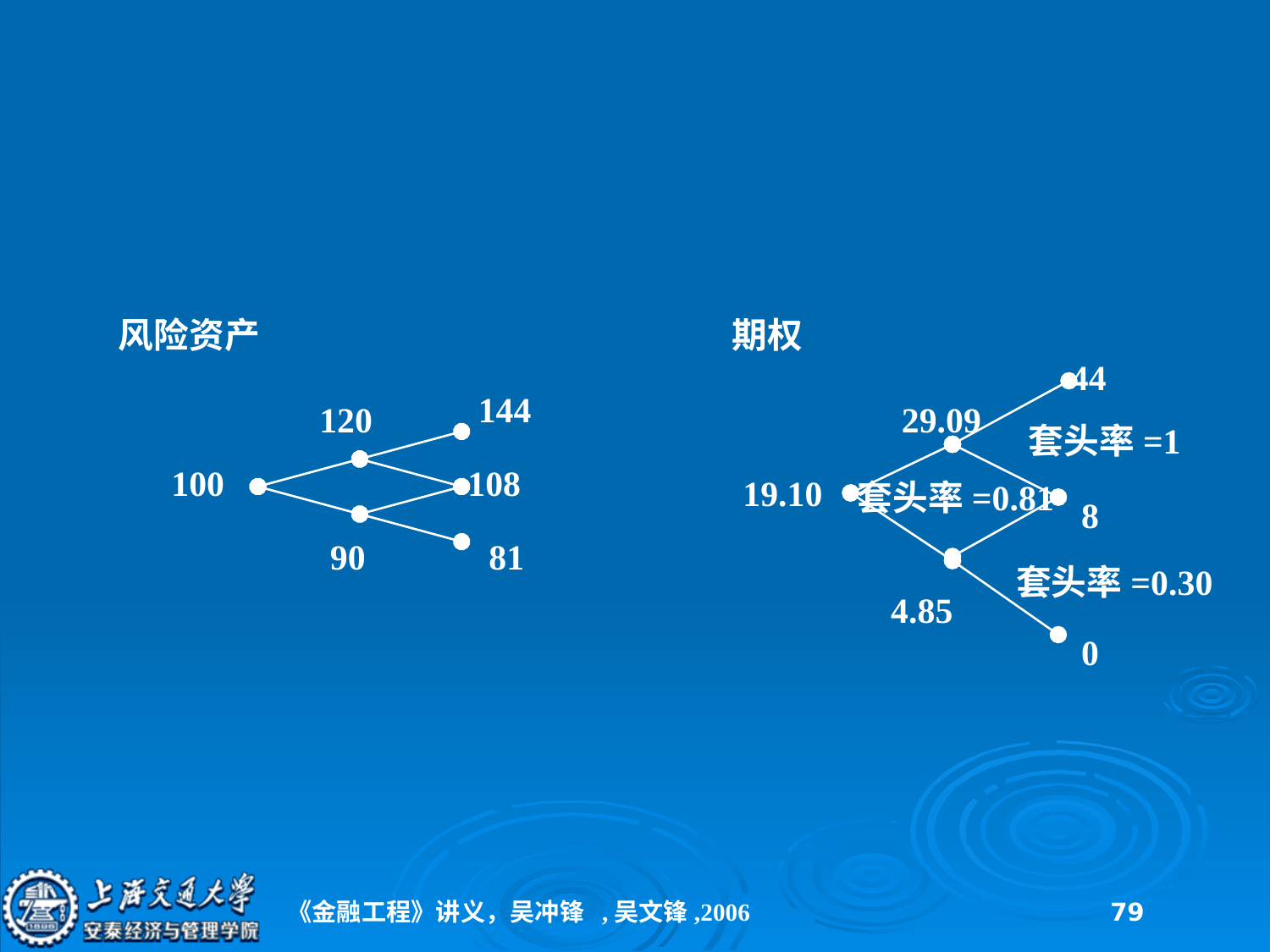

#
风险资产
期权
44
144

120
29.09
套头率=1

100
108

19.10
套头率=0.81

8

90
81
套头率=0.30

4.85
0